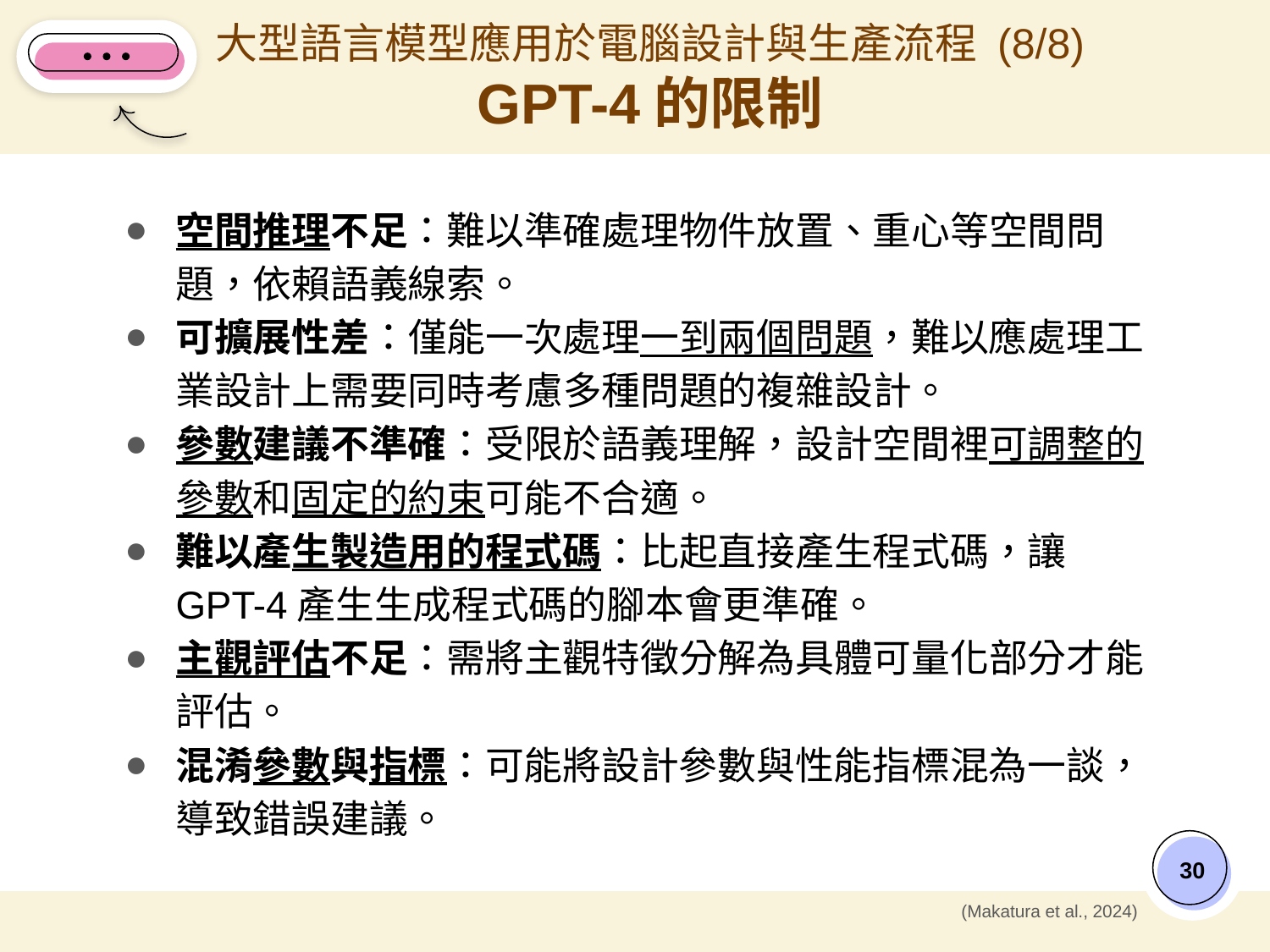

# 大型語言模型應用於電腦設計與生產流程 (8/8)
GPT-4的限制
空間推理不足：難以準確處理物件放置、重心等空間問題，依賴語義線索。
可擴展性差：僅能一次處理一到兩個問題，難以應處理工業設計上需要同時考慮多種問題的複雜設計。
參數建議不準確：受限於語義理解，設計空間裡可調整的參數和固定的約束可能不合適。
難以產生製造用的程式碼：比起直接產生程式碼，讓GPT-4產生生成程式碼的腳本會更準確。
主觀評估不足：需將主觀特徵分解為具體可量化部分才能評估。
混淆參數與指標：可能將設計參數與性能指標混為一談，導致錯誤建議。
30

(Makatura et al., 2024)